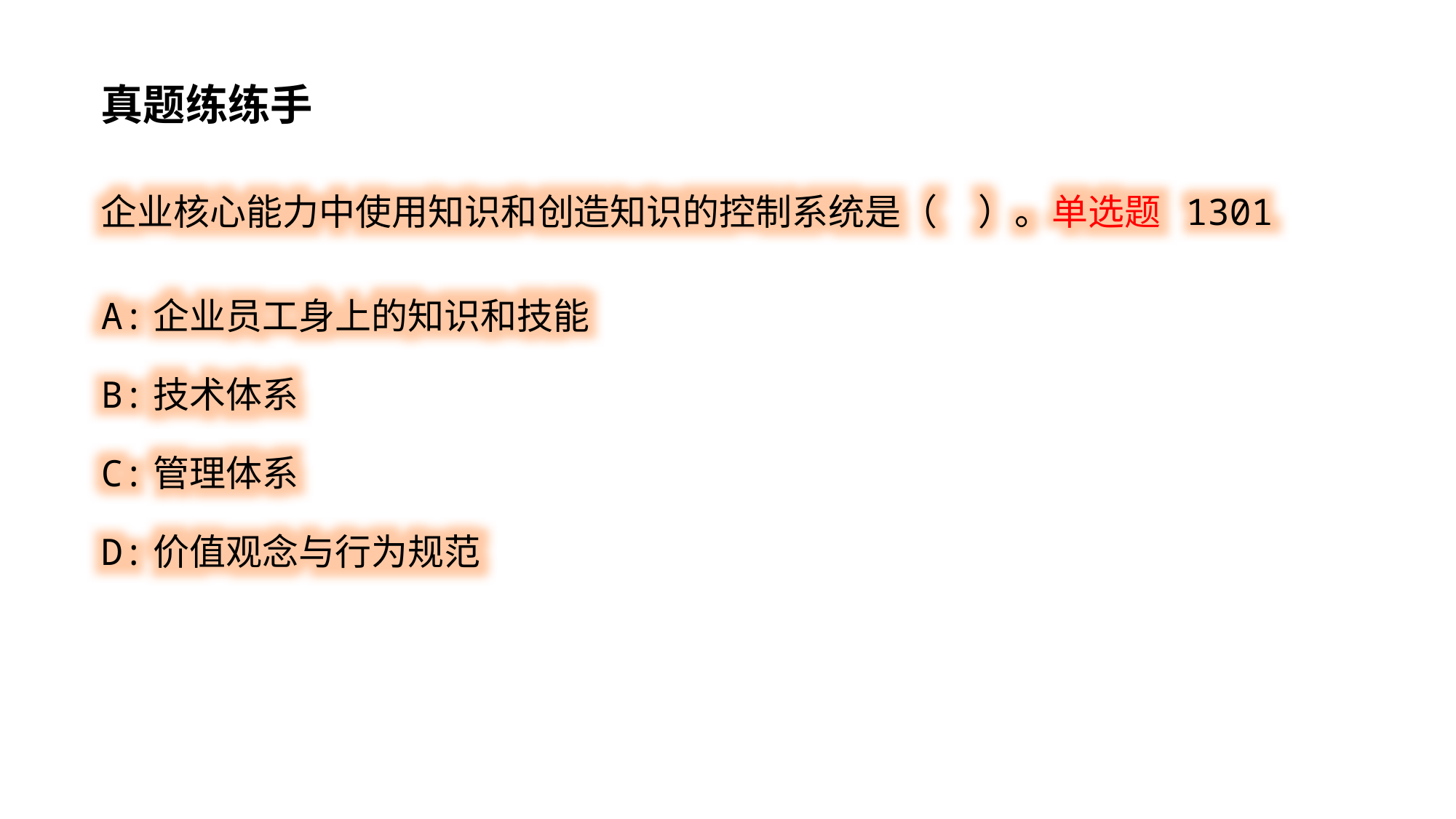

真题练练手
企业核心能力中使用知识和创造知识的控制系统是（     ）。单选题  1301

A:企业员工身上的知识和技能

B:技术体系

C:管理体系

D:价值观念与行为规范